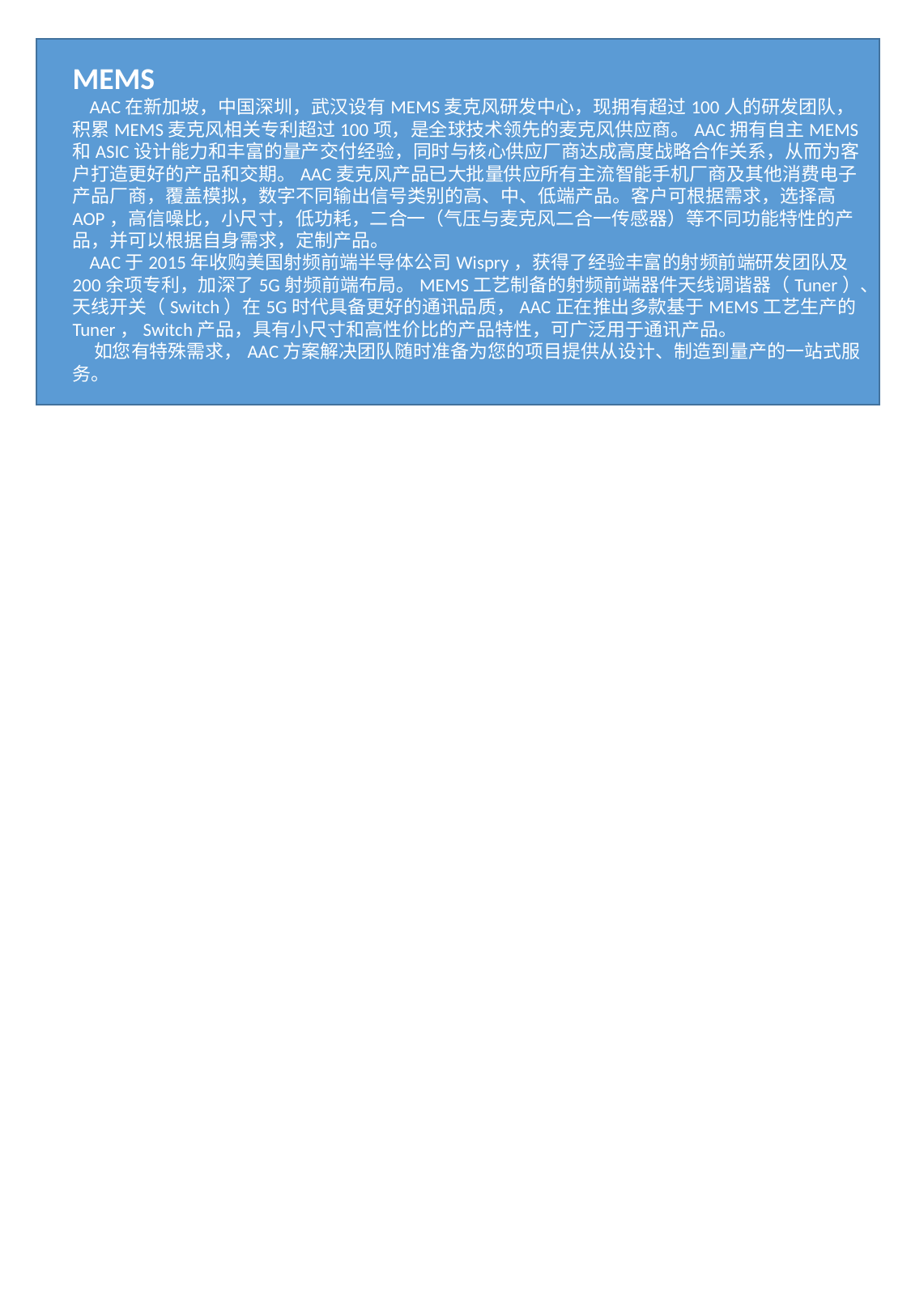

MEMS
    AAC在新加坡，中国深圳，武汉设有MEMS麦克风研发中心，现拥有超过100人的研发团队，积累MEMS麦克风相关专利超过100项，是全球技术领先的麦克风供应商。AAC拥有自主MEMS和ASIC设计能力和丰富的量产交付经验，同时与核心供应厂商达成高度战略合作关系，从而为客户打造更好的产品和交期。AAC麦克风产品已大批量供应所有主流智能手机厂商及其他消费电子产品厂商，覆盖模拟，数字不同输出信号类别的高、中、低端产品。客户可根据需求，选择高AOP，高信噪比，小尺寸，低功耗，二合一（气压与麦克风二合一传感器）等不同功能特性的产品，并可以根据自身需求，定制产品。
    AAC于2015年收购美国射频前端半导体公司Wispry，获得了经验丰富的射频前端研发团队及200余项专利，加深了5G射频前端布局。MEMS工艺制备的射频前端器件天线调谐器（Tuner）、天线开关（Switch）在5G时代具备更好的通讯品质，AAC正在推出多款基于MEMS工艺生产的Tuner，Switch产品，具有小尺寸和高性价比的产品特性，可广泛用于通讯产品。
    如您有特殊需求，AAC方案解决团队随时准备为您的项目提供从设计、制造到量产的一站式服务。